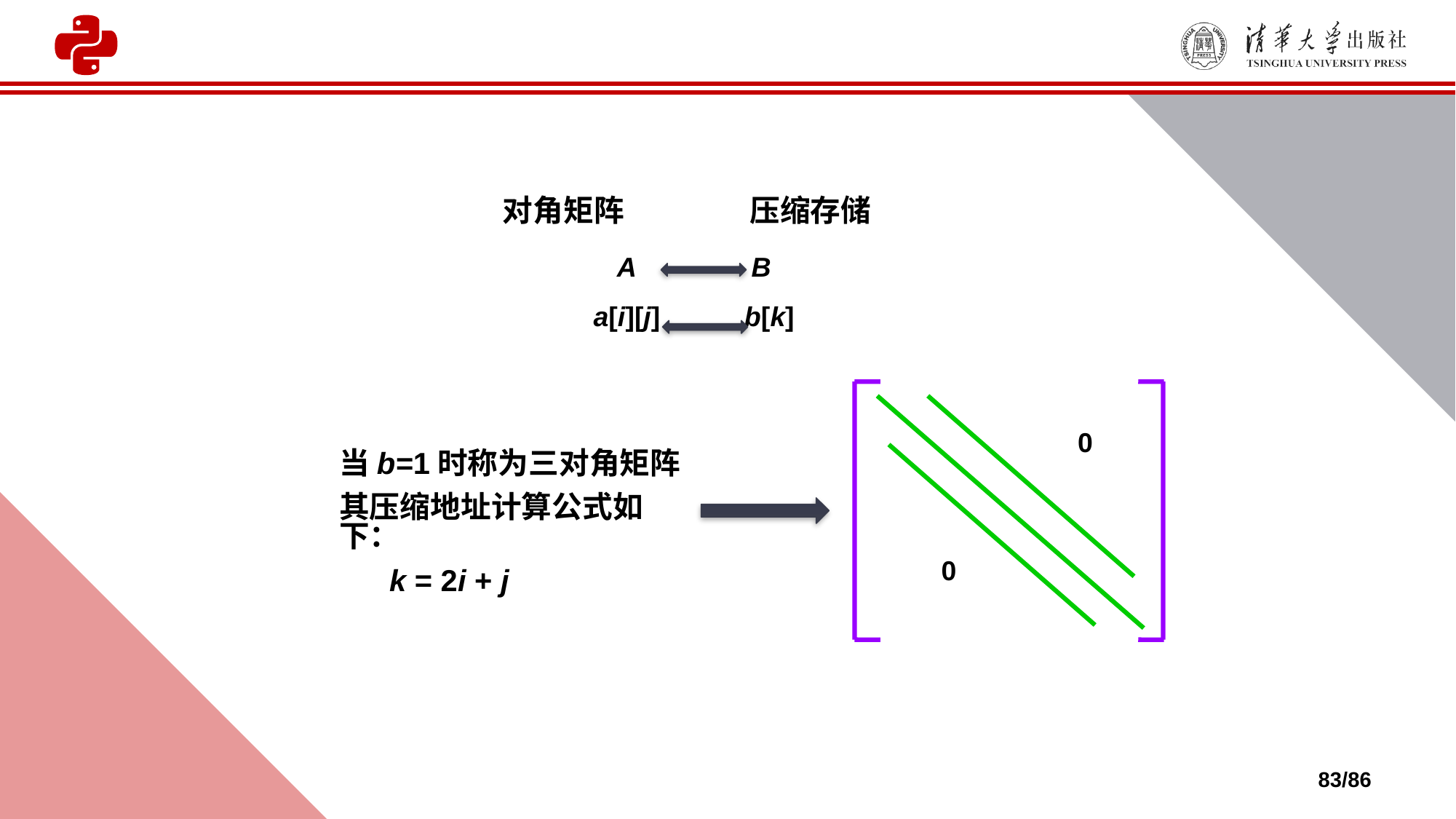

对角矩阵
压缩存储
 A               B
a[i][j]           b[k]

0

0

当b=1时称为三对角矩阵
其压缩地址计算公式如下：
      k = 2i + j

83/86